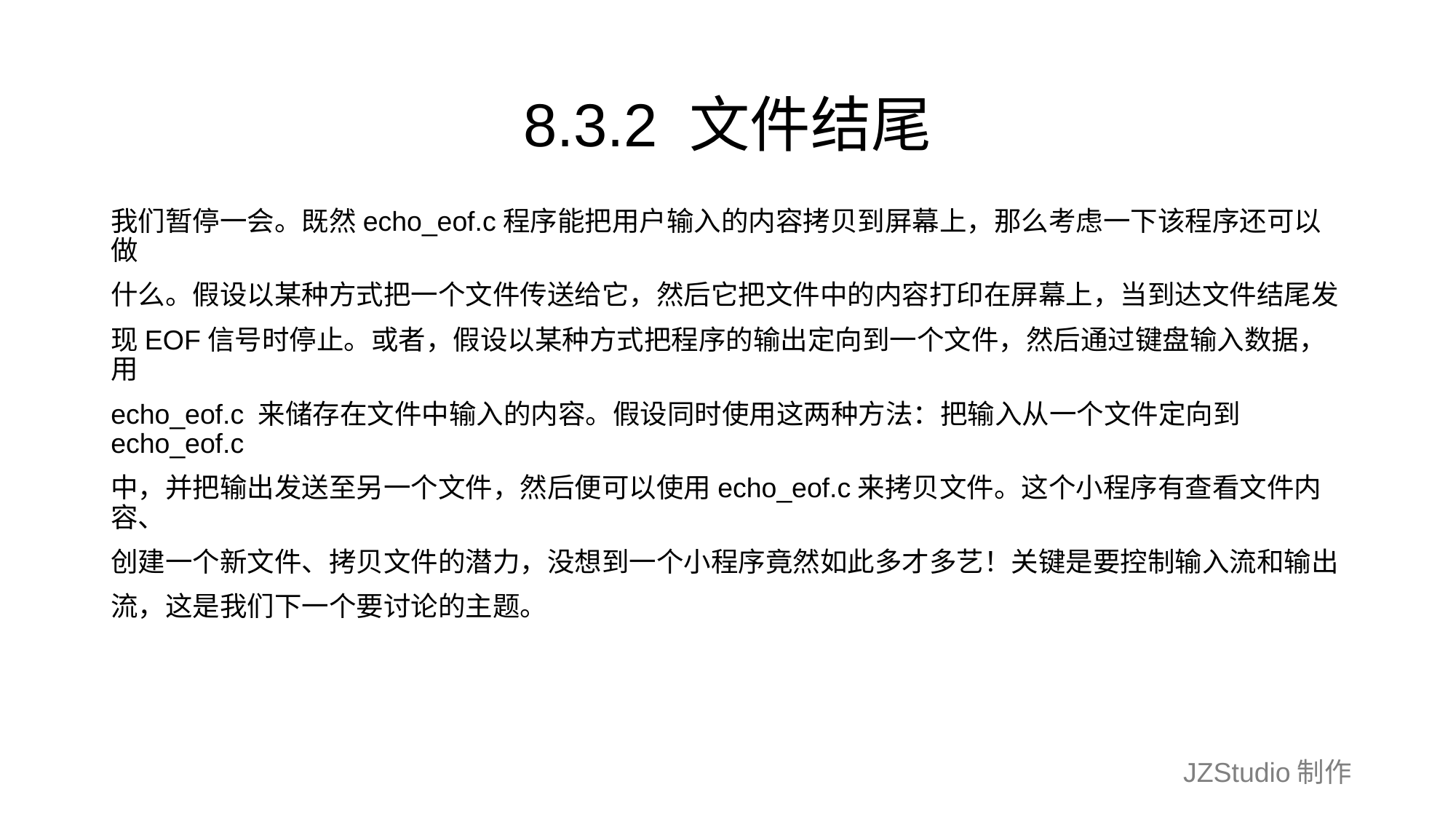

# 8.3.2 文件结尾
我们暂停一会。既然echo_eof.c程序能把用户输入的内容拷贝到屏幕上，那么考虑一下该程序还可以做
什么。假设以某种方式把一个文件传送给它，然后它把文件中的内容打印在屏幕上，当到达文件结尾发
现EOF信号时停止。或者，假设以某种方式把程序的输出定向到一个文件，然后通过键盘输入数据，用
echo_eof.c 来储存在文件中输入的内容。假设同时使用这两种方法：把输入从一个文件定向到echo_eof.c
中，并把输出发送至另一个文件，然后便可以使用echo_eof.c来拷贝文件。这个小程序有查看文件内容、
创建一个新文件、拷贝文件的潜力，没想到一个小程序竟然如此多才多艺！关键是要控制输入流和输出
流，这是我们下一个要讨论的主题。